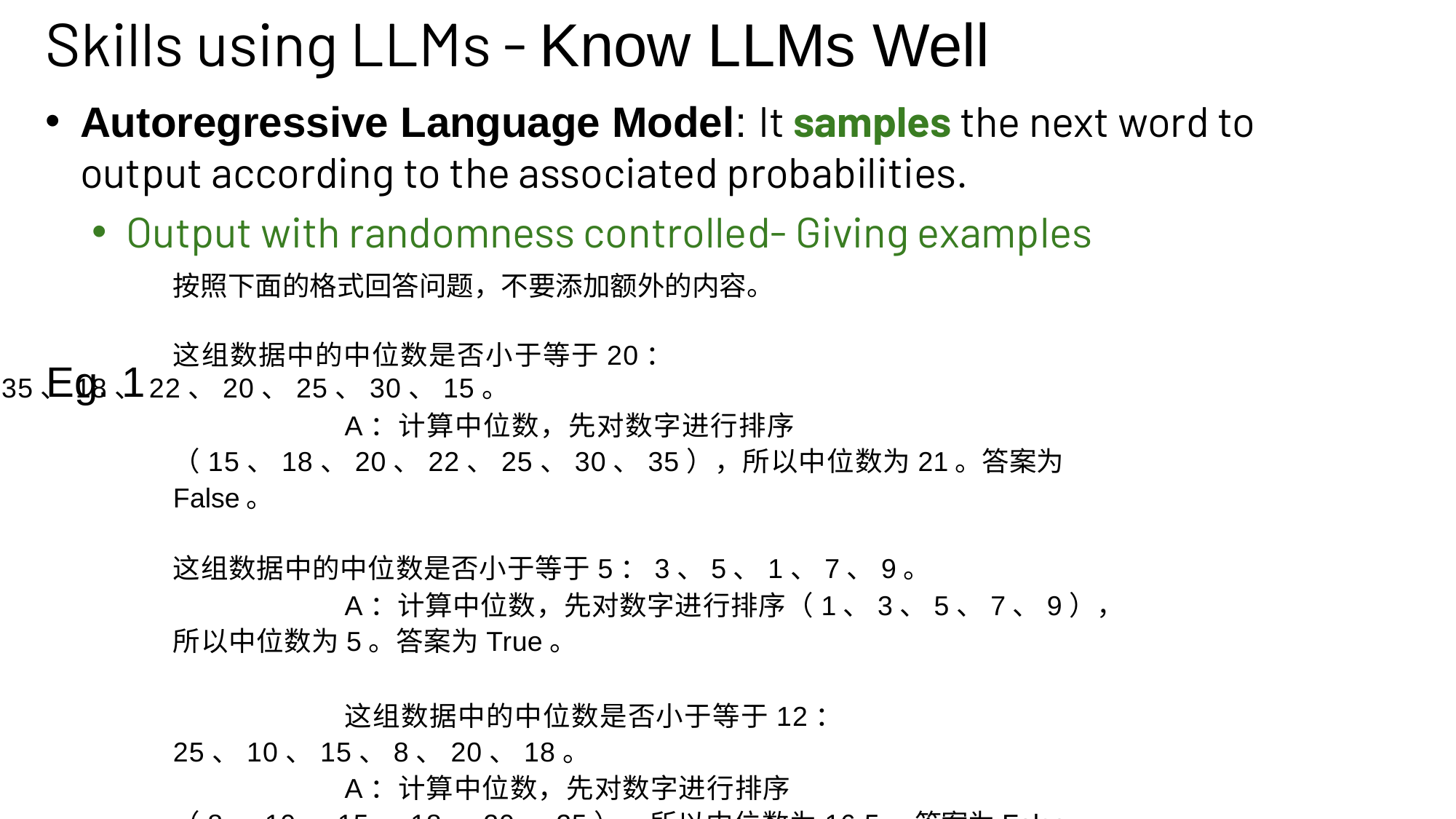

Skills using LLMs - Know LLMs Well

Autoregressive Language Model: It samples the next word to output according to the associated probabilities.
Output with randomness controlled- Giving examples
按照下面的格式回答问题，不要添加额外的内容。

这组数据中的中位数是否小于等于20：35、18、22、20、25、30、15。
A：计算中位数，先对数字进行排序（15、18、20、22、25、30、35），所以中位数为21。答案为False。

这组数据中的中位数是否小于等于5：3、5、1、7、9。
A：计算中位数，先对数字进行排序（1、3、5、7、9），所以中位数为5。答案为True。

这组数据中的中位数是否小于等于12：25、10、15、8、20、18。
A：计算中位数，先对数字进行排序（8、10、15、18、20、25），所以中位数为16.5。答案为False。

这组数据中的中位数是否小于等于10：17、9、10、12、13、4、2。

Eg. 1